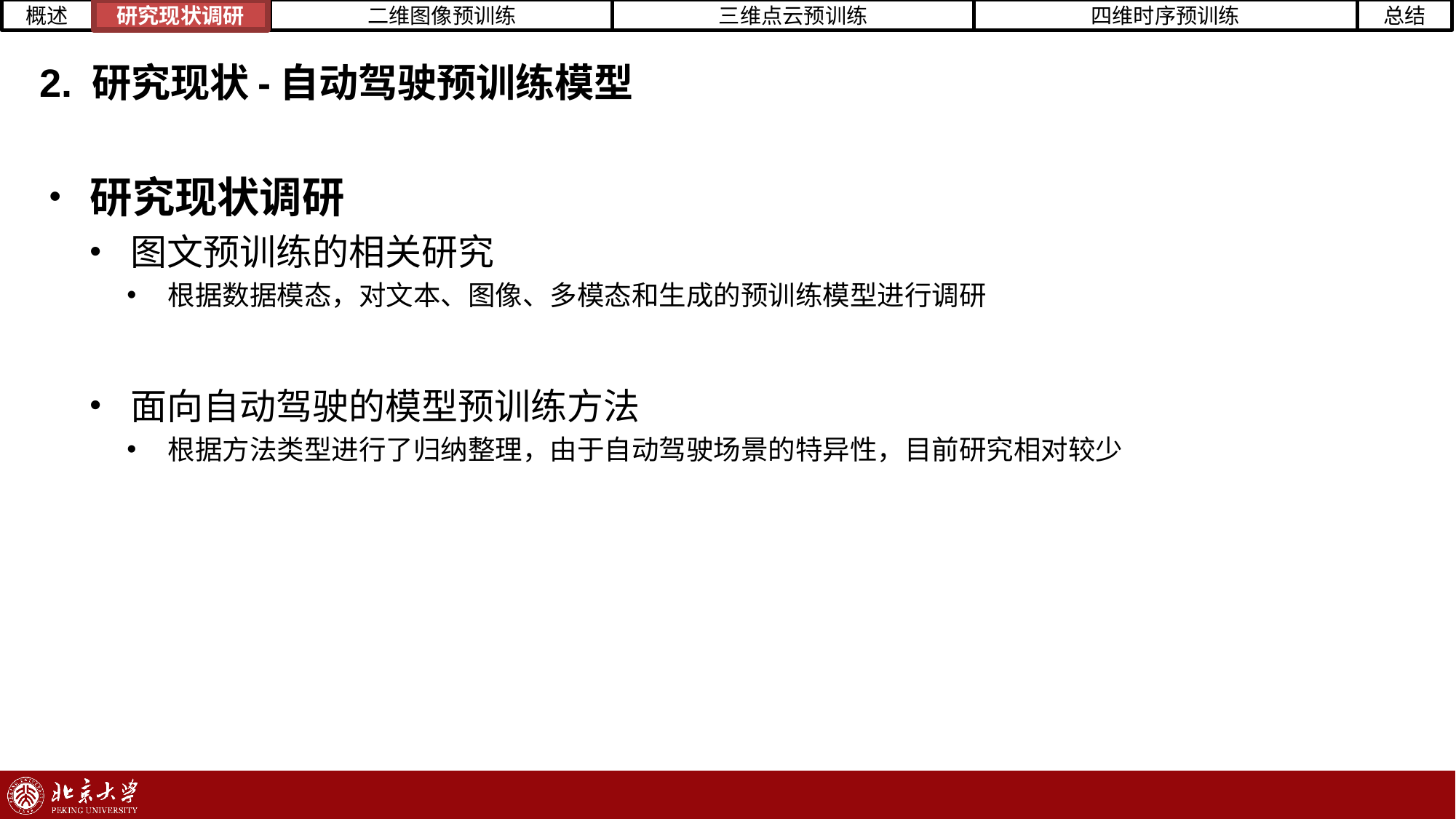

研究现状调研
# 2. 研究现状-自动驾驶预训练模型
研究现状调研
图文预训练的相关研究
根据数据模态，对文本、图像、多模态和生成的预训练模型进行调研

面向自动驾驶的模型预训练方法
根据方法类型进行了归纳整理，由于自动驾驶场景的特异性，目前研究相对较少